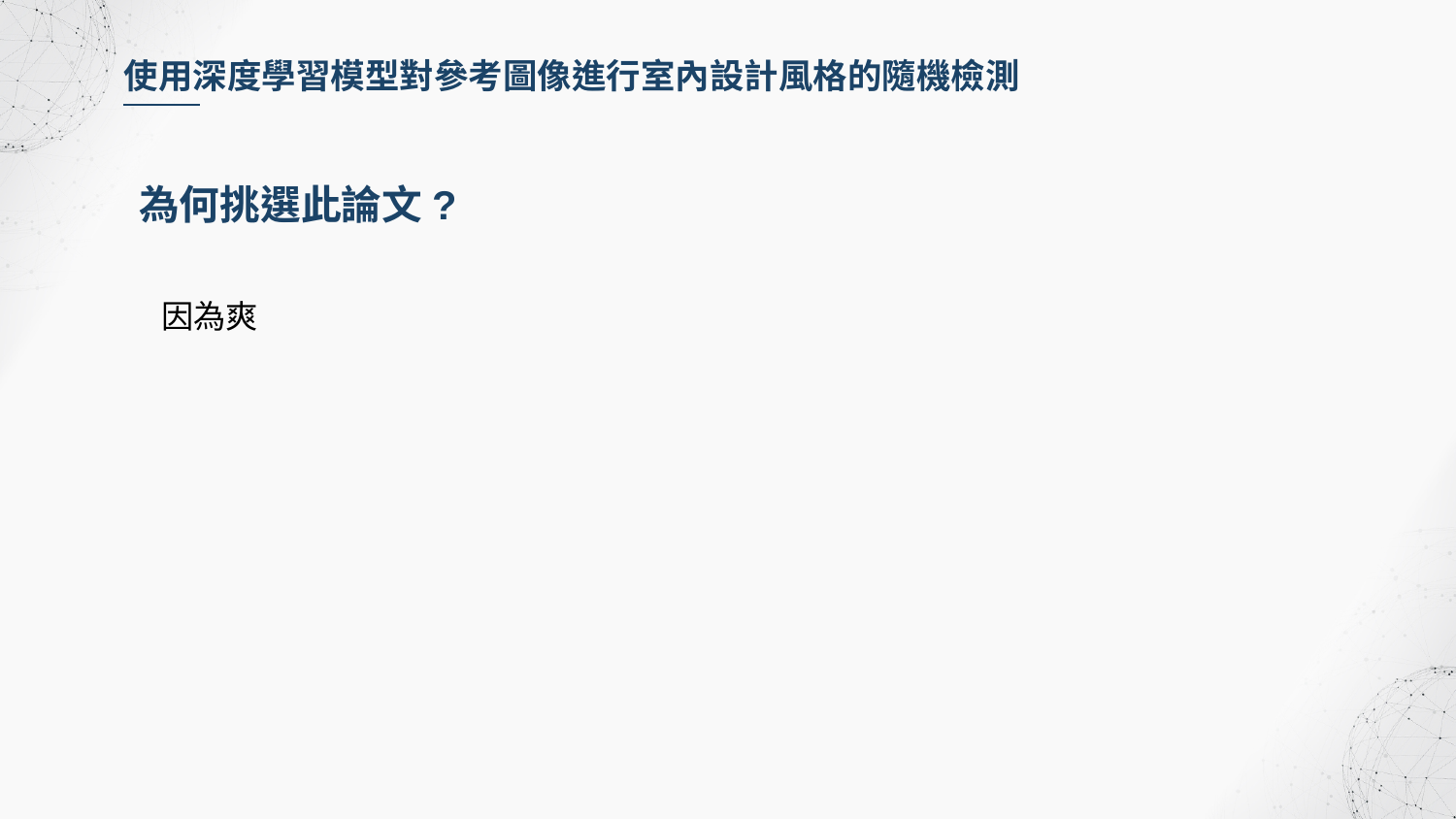

使用深度學習模型對參考圖像進行室內設計風格的隨機檢測
為何挑選此論文?
因為爽